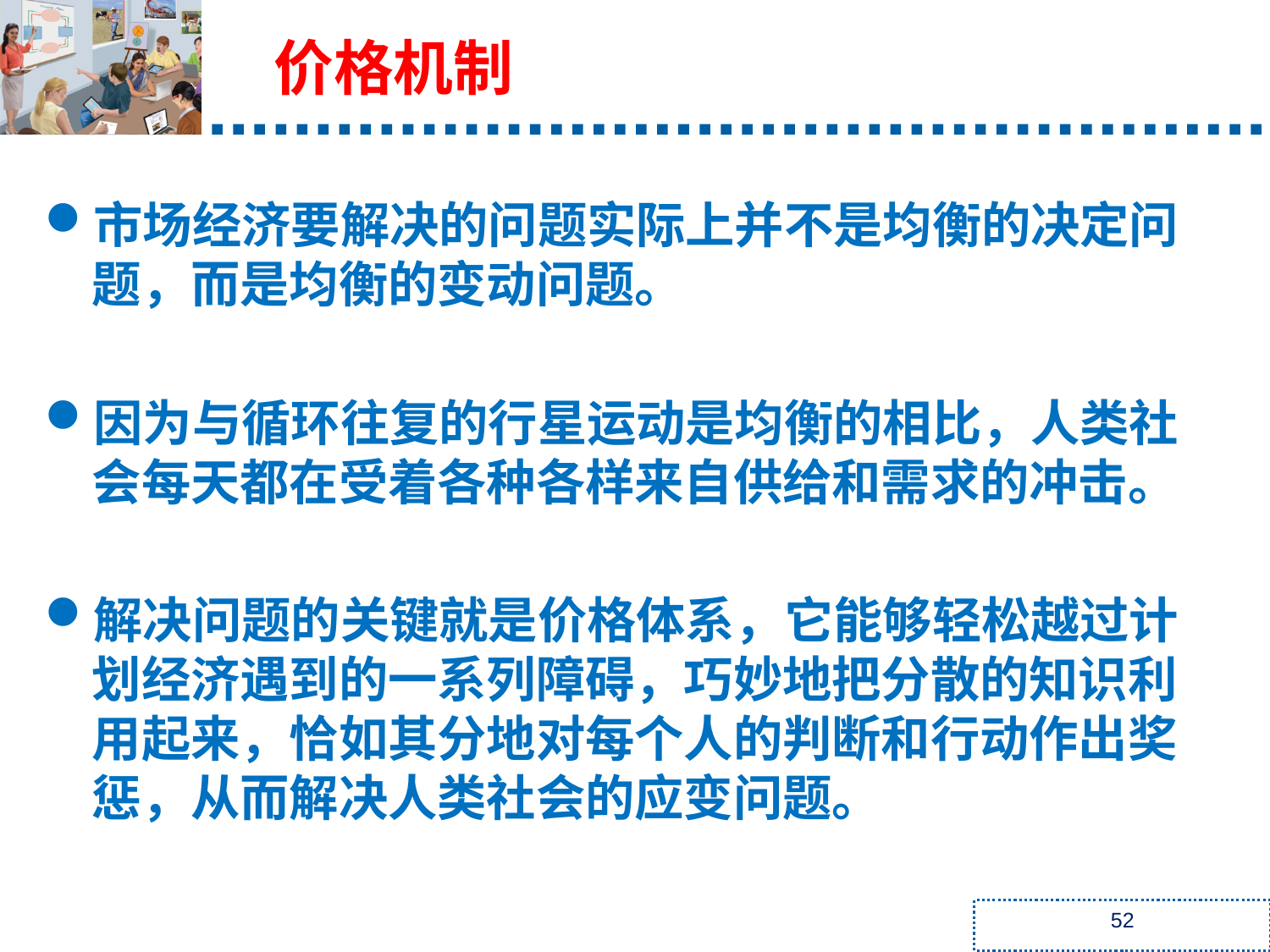

价格机制
市场经济要解决的问题实际上并不是均衡的决定问题，而是均衡的变动问题。

因为与循环往复的行星运动是均衡的相比，人类社会每天都在受着各种各样来自供给和需求的冲击。

解决问题的关键就是价格体系，它能够轻松越过计划经济遇到的一系列障碍，巧妙地把分散的知识利用起来，恰如其分地对每个人的判断和行动作出奖惩，从而解决人类社会的应变问题。

52